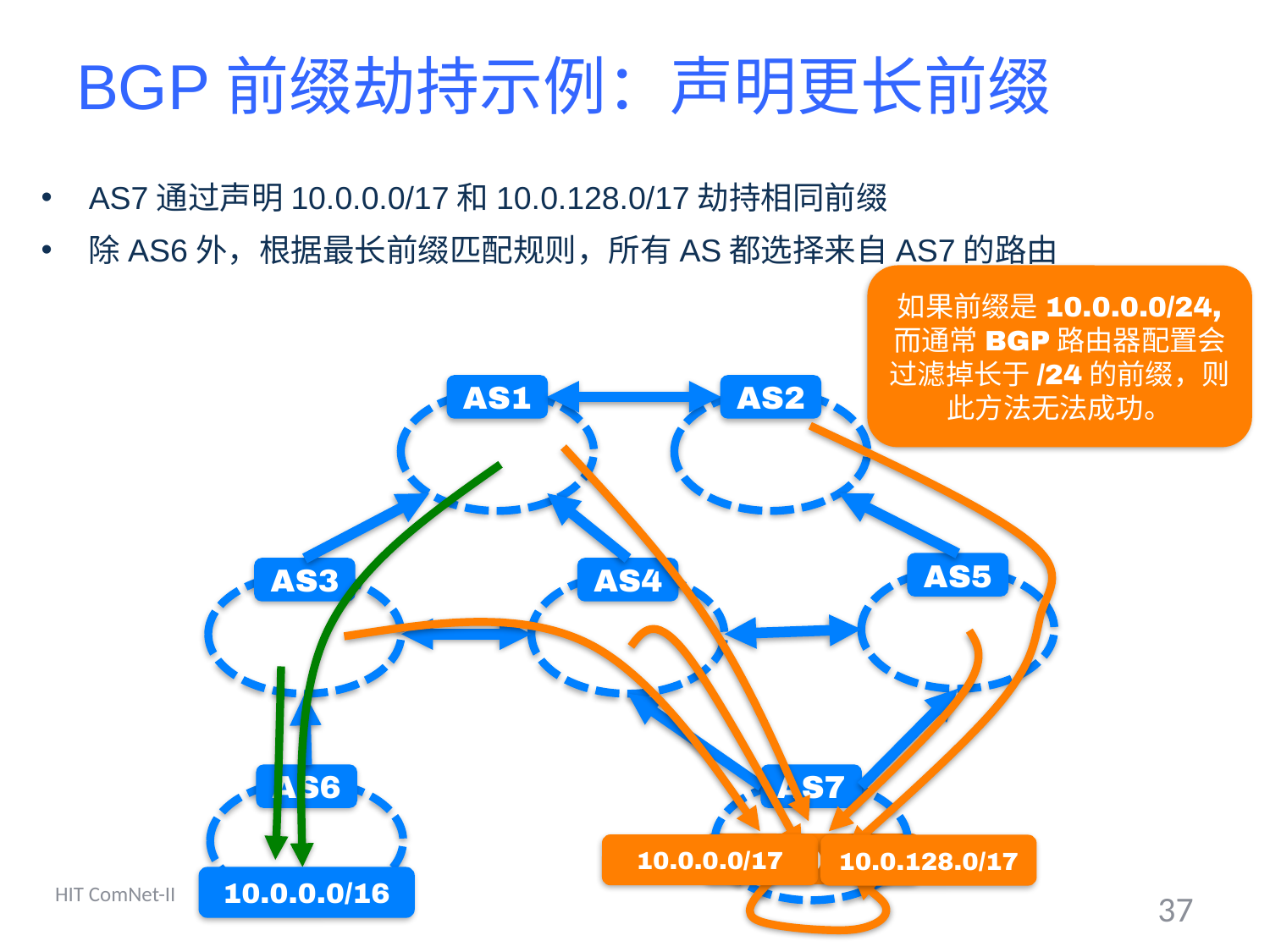

# BGP前缀劫持示例：声明更长前缀
AS7通过声明10.0.0.0/17和10.0.128.0/17劫持相同前缀
除AS6外，根据最长前缀匹配规则，所有AS都选择来自AS7的路由
如果前缀是10.0.0.0/24, 而通常BGP路由器配置会
过滤掉长于/24的前缀，则此方法无法成功。
AS1

AS2

AS5

AS3

AS4

AS6

AS7

10.0.0.0/16
10.0.0.0/17
10.0.128.0/17
10.0.0.0/16
HIT ComNet-II

37